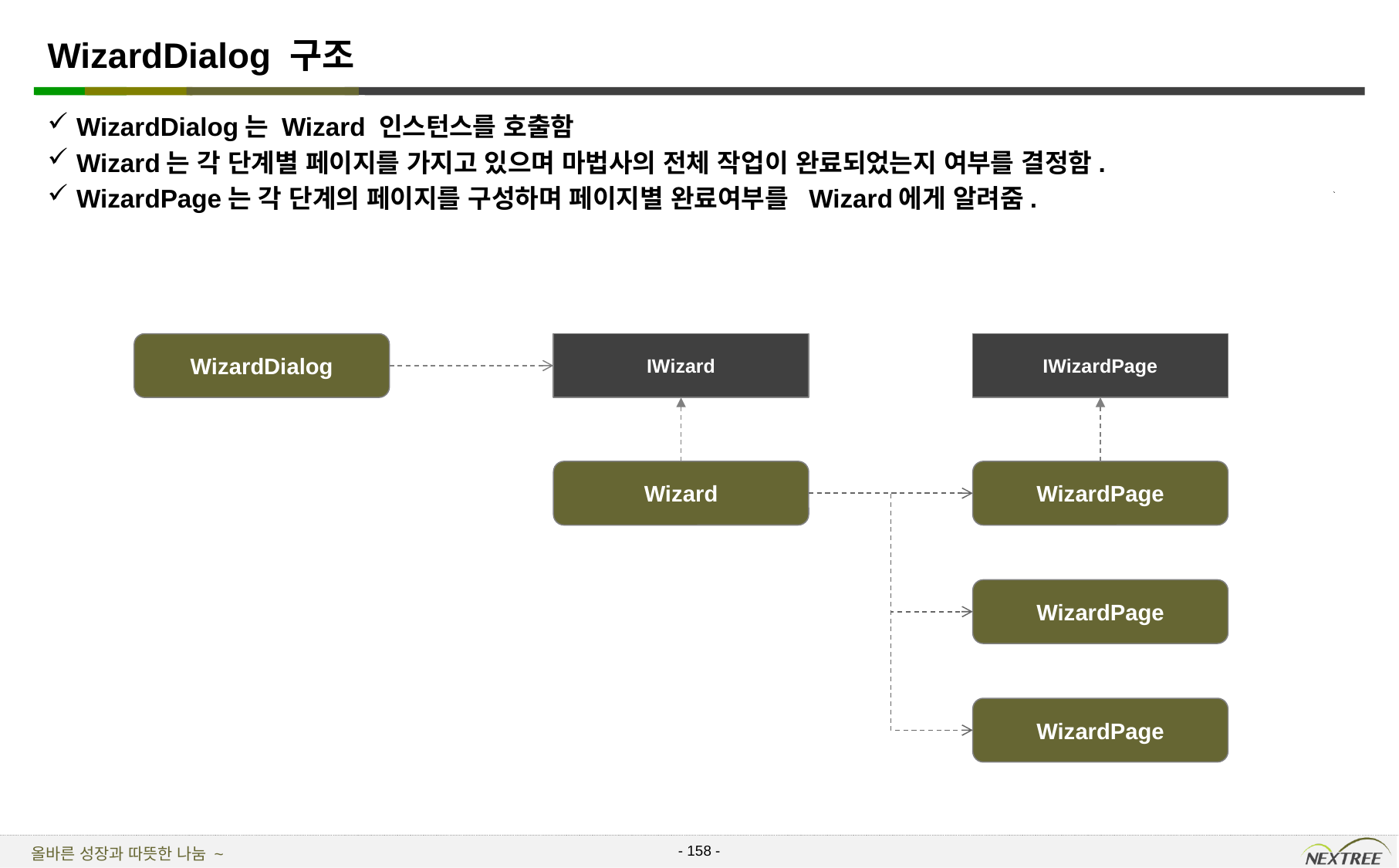

# WizardDialog 구조
WizardDialog는 Wizard 인스턴스를 호출함
Wizard는 각 단계별 페이지를 가지고 있으며 마법사의 전체 작업이 완료되었는지 여부를 결정함.
WizardPage는 각 단계의 페이지를 구성하며 페이지별 완료여부를  Wizard에게 알려줌.
WizardDialog
IWizard
IWizardPage
Wizard
WizardPage
WizardPage
WizardPage